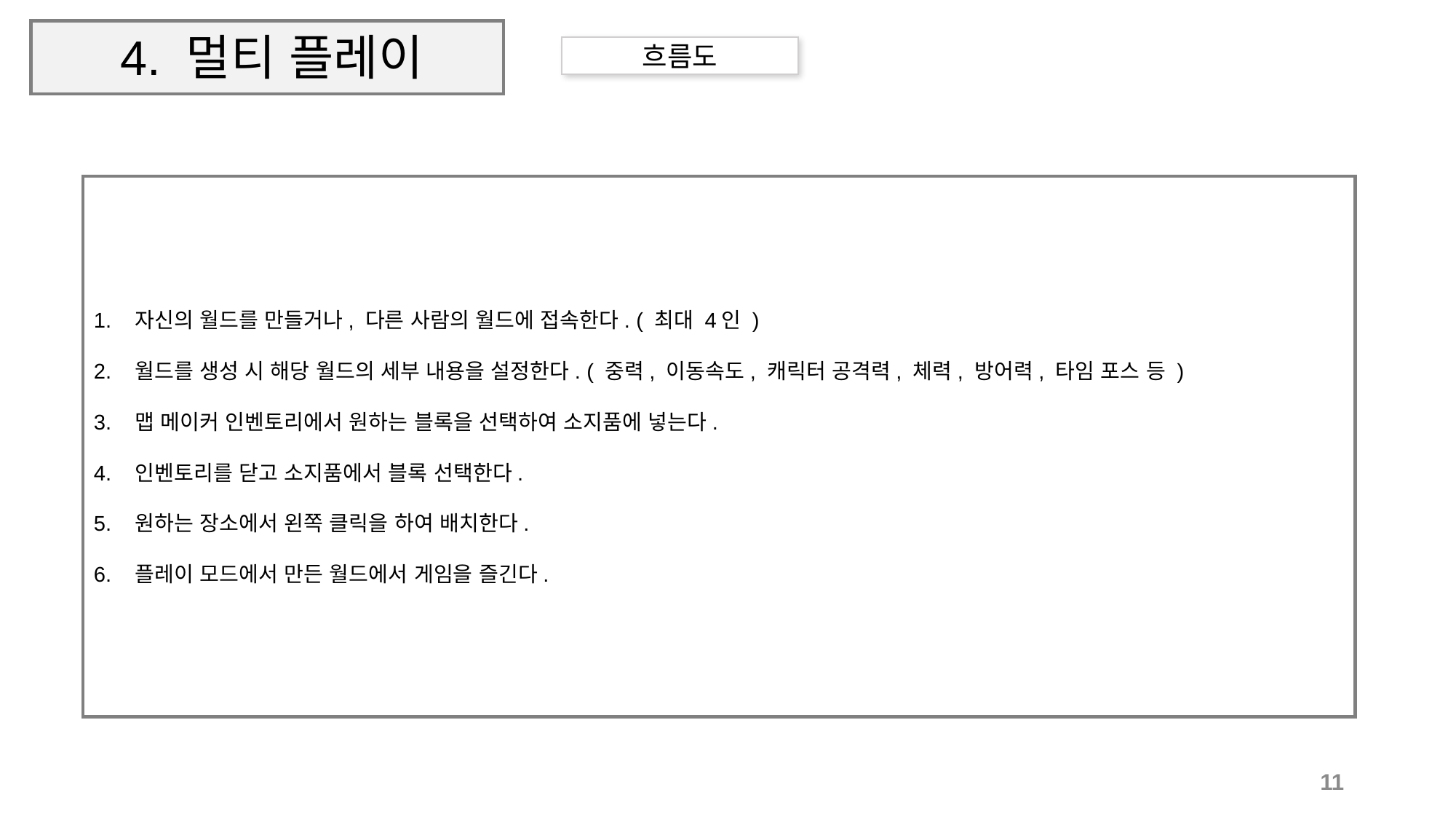

# 4. 멀티 플레이
흐름도
자신의 월드를 만들거나, 다른 사람의 월드에 접속한다. ( 최대 4인 )

월드를 생성 시 해당 월드의 세부 내용을 설정한다. ( 중력, 이동속도, 캐릭터 공격력, 체력, 방어력, 타임 포스 등 )

맵 메이커 인벤토리에서 원하는 블록을 선택하여 소지품에 넣는다.

인벤토리를 닫고 소지품에서 블록 선택한다.

원하는 장소에서 왼쪽 클릭을 하여 배치한다.

플레이 모드에서 만든 월드에서 게임을 즐긴다.
11